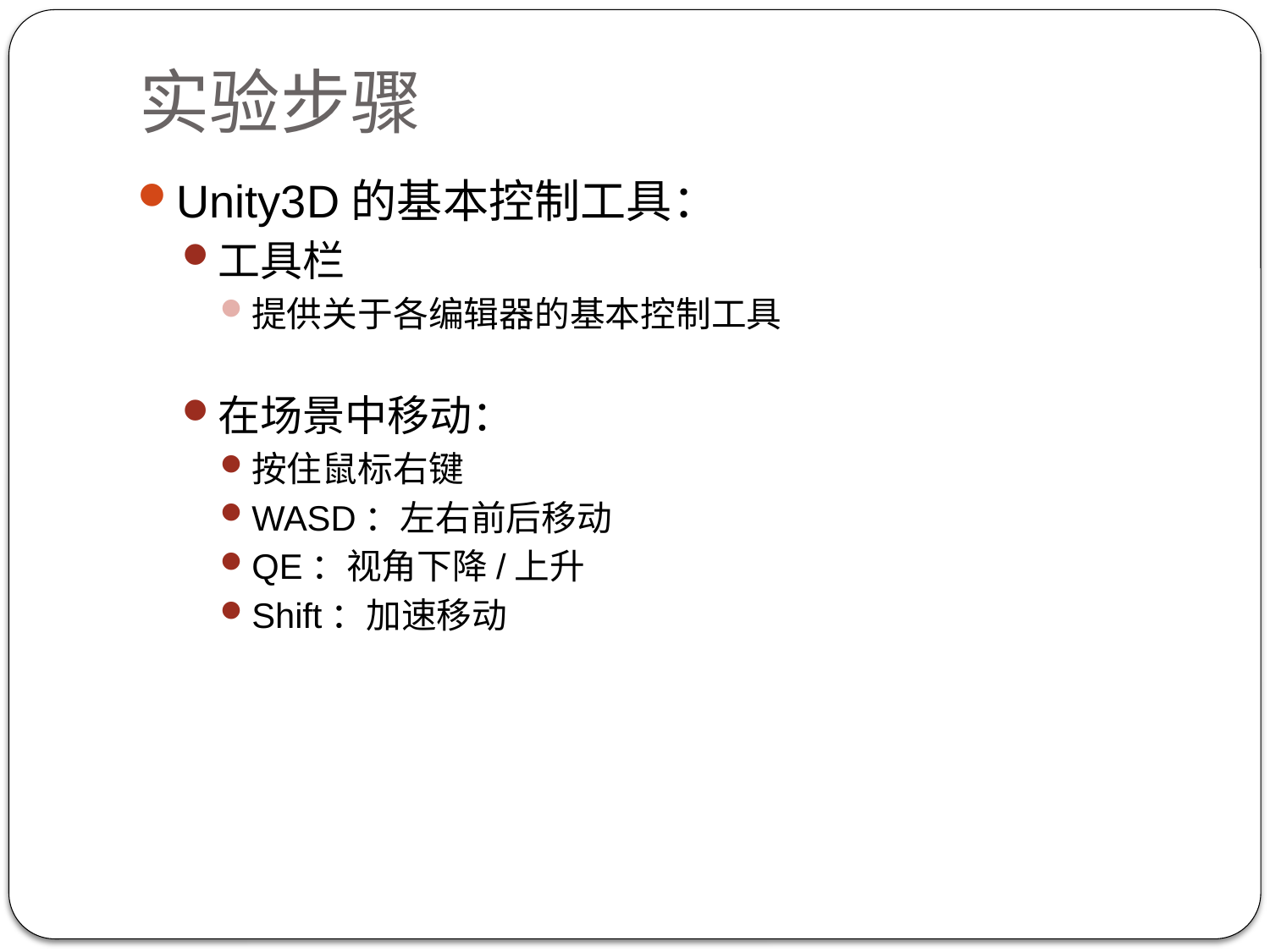

# 实验步骤
Unity3D的基本控制工具：
工具栏
提供关于各编辑器的基本控制工具

在场景中移动：
按住鼠标右键
WASD：左右前后移动
QE：视角下降/上升
Shift：加速移动